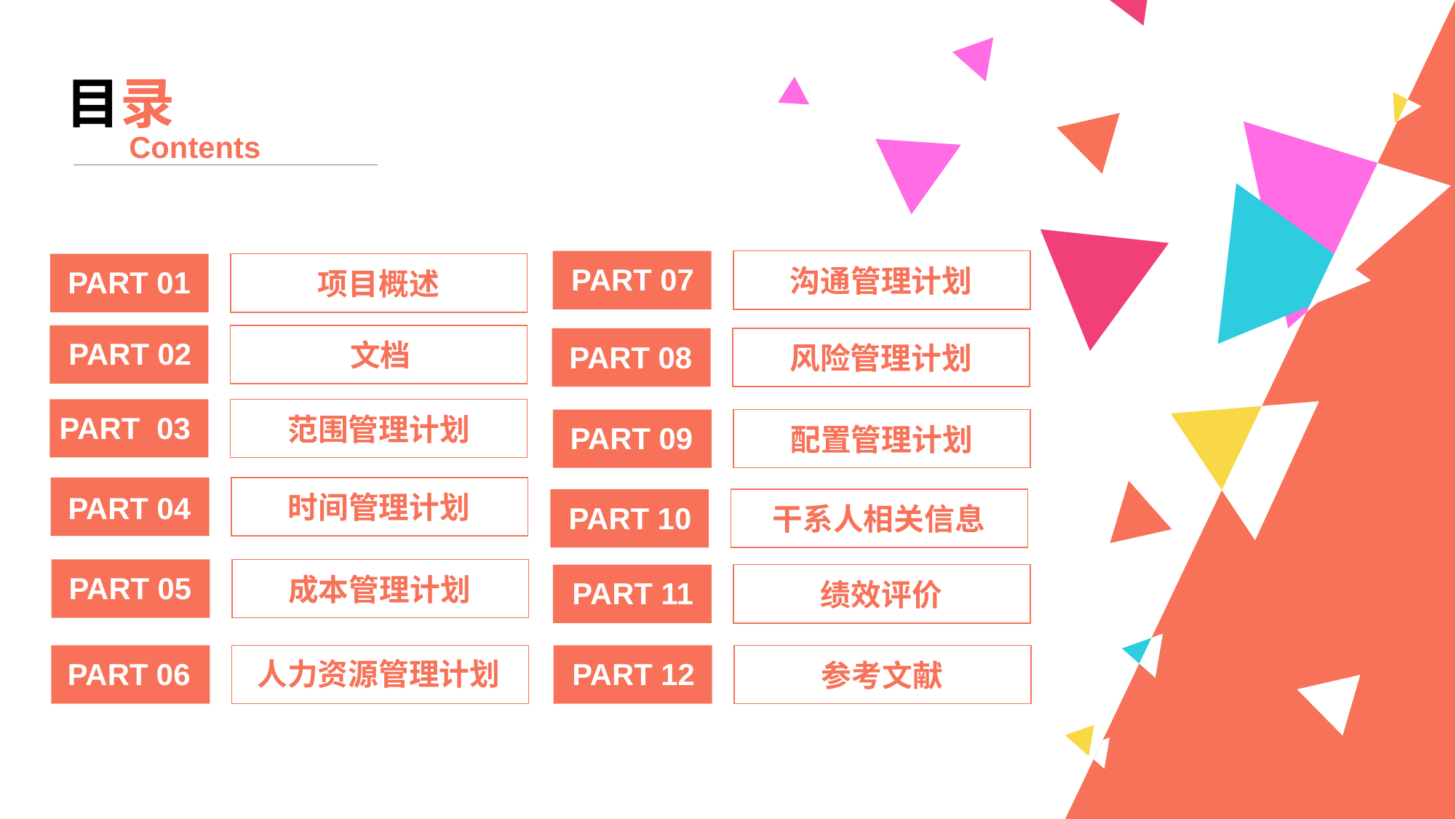

目录
Contents

PART 07
沟通管理计划
PART 01
项目概述

PART 02
文档
PART 08
风险管理计划

PART  03
范围管理计划

PART 09
配置管理计划

时间管理计划
PART 04

PART 10
干系人相关信息

PART 05

成本管理计划
PART 11
绩效评价

人力资源管理计划
PART 06
PART 12
参考文献